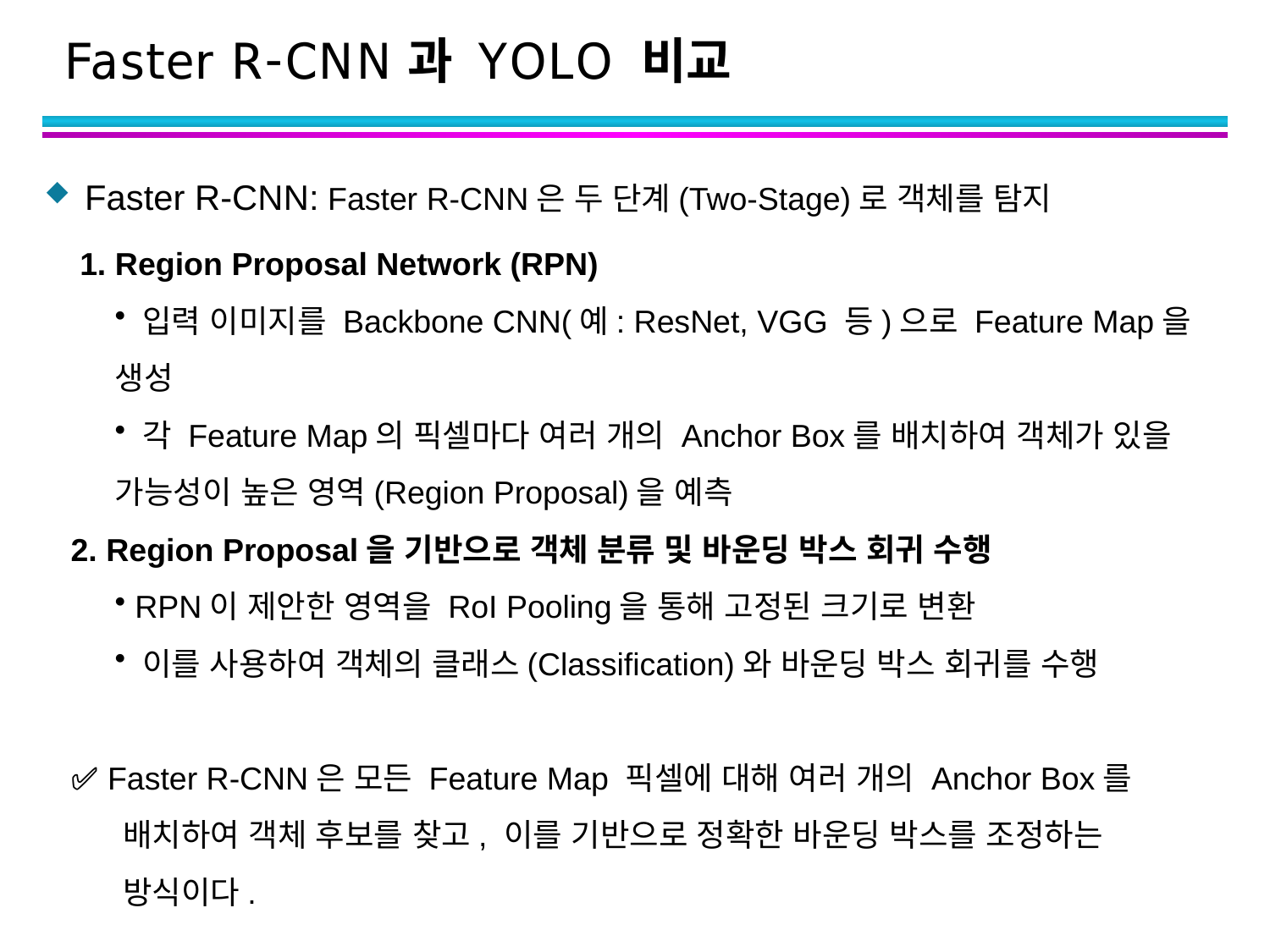

# Faster R-CNN과 YOLO 비교
Faster R-CNN: Faster R-CNN은 두 단계(Two-Stage)로 객체를 탐지
    1. Region Proposal Network (RPN)
 입력 이미지를 Backbone CNN(예: ResNet, VGG 등)으로 Feature Map을 생성
 각 Feature Map의 픽셀마다 여러 개의 Anchor Box를 배치하여 객체가 있을 가능성이 높은 영역(Region Proposal)을 예측
   2. Region Proposal을 기반으로 객체 분류 및 바운딩 박스 회귀 수행
 RPN이 제안한 영역을 RoI Pooling을 통해 고정된 크기로 변환
 이를 사용하여 객체의 클래스(Classification)와 바운딩 박스 회귀를 수행

   ✅ Faster R-CNN은 모든 Feature Map 픽셀에 대해 여러 개의 Anchor Box를
        배치하여 객체 후보를 찾고, 이를 기반으로 정확한 바운딩 박스를 조정하는
        방식이다.